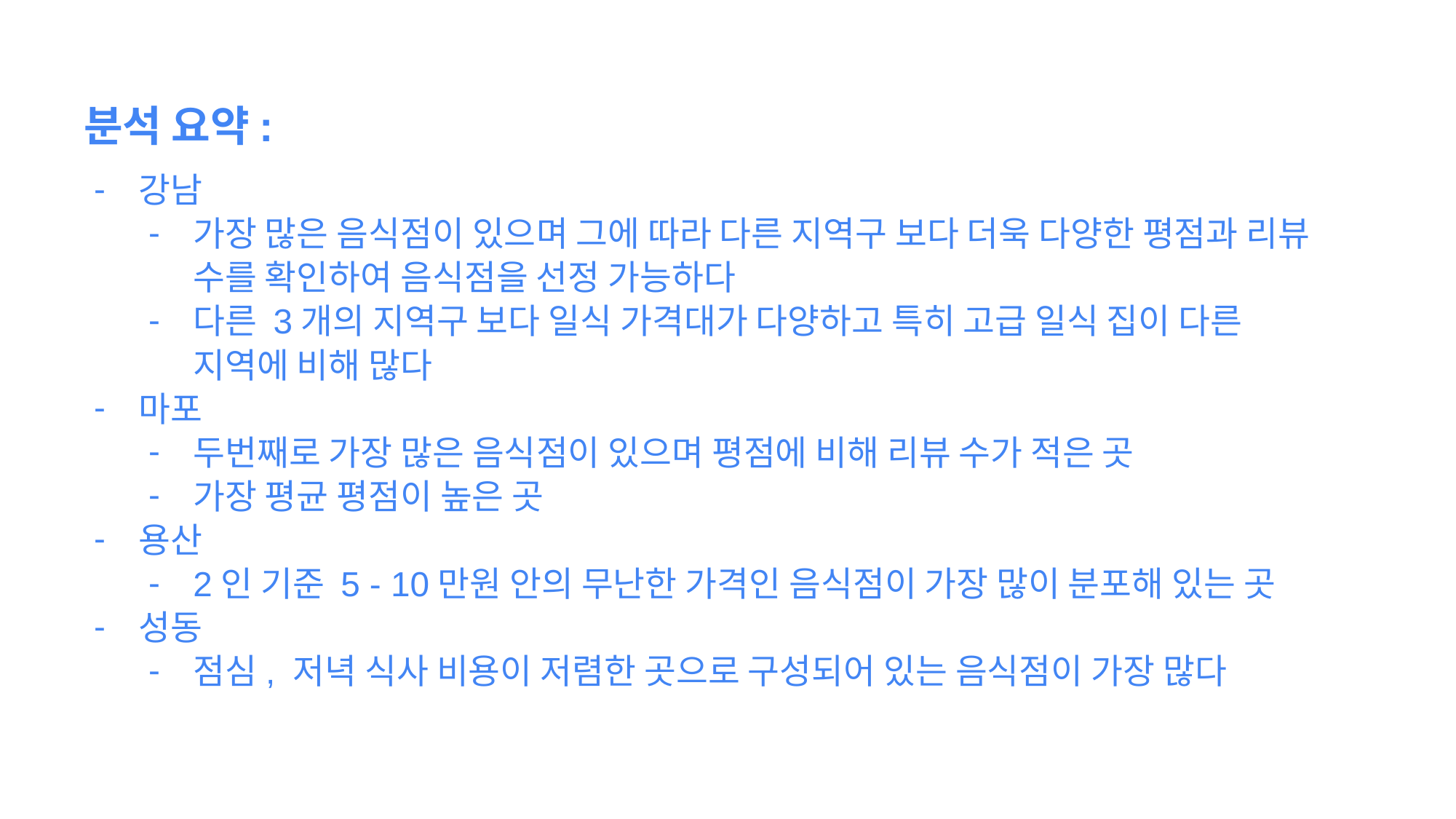

분석 요약:
강남
가장 많은 음식점이 있으며 그에 따라 다른 지역구 보다 더욱 다양한 평점과 리뷰 수를 확인하여 음식점을 선정 가능하다
다른 3개의 지역구 보다 일식 가격대가 다양하고 특히 고급 일식 집이 다른 지역에 비해 많다
마포
두번째로 가장 많은 음식점이 있으며 평점에 비해 리뷰 수가 적은 곳
가장 평균 평점이 높은 곳
용산
2인 기준 5 - 10만원 안의 무난한 가격인 음식점이 가장 많이 분포해 있는 곳
성동
점심, 저녁 식사 비용이 저렴한 곳으로 구성되어 있는 음식점이 가장 많다